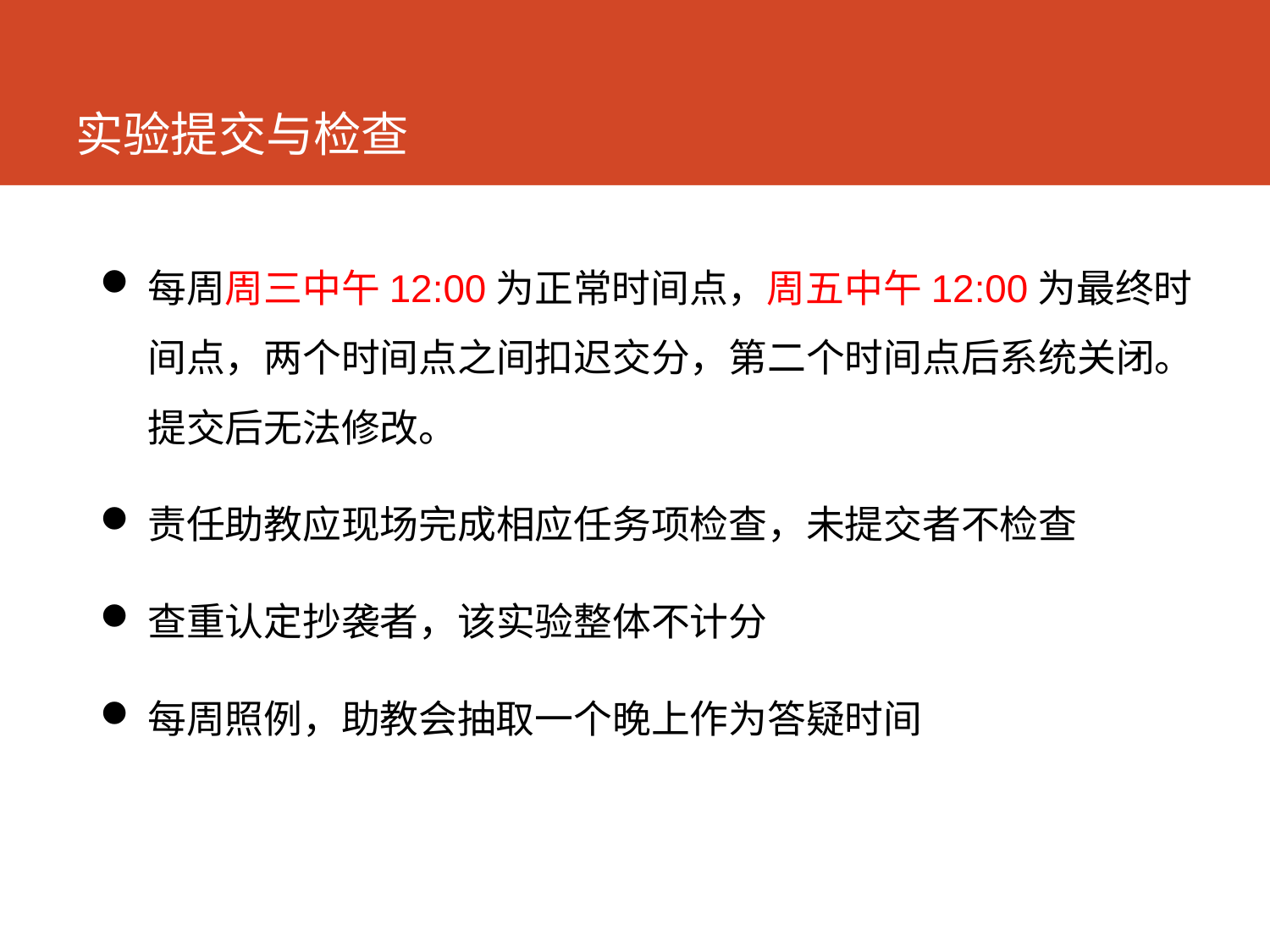

# 实验提交与检查
每周周三中午12:00为正常时间点，周五中午12:00为最终时间点，两个时间点之间扣迟交分，第二个时间点后系统关闭。提交后无法修改。
责任助教应现场完成相应任务项检查，未提交者不检查
查重认定抄袭者，该实验整体不计分
每周照例，助教会抽取一个晚上作为答疑时间